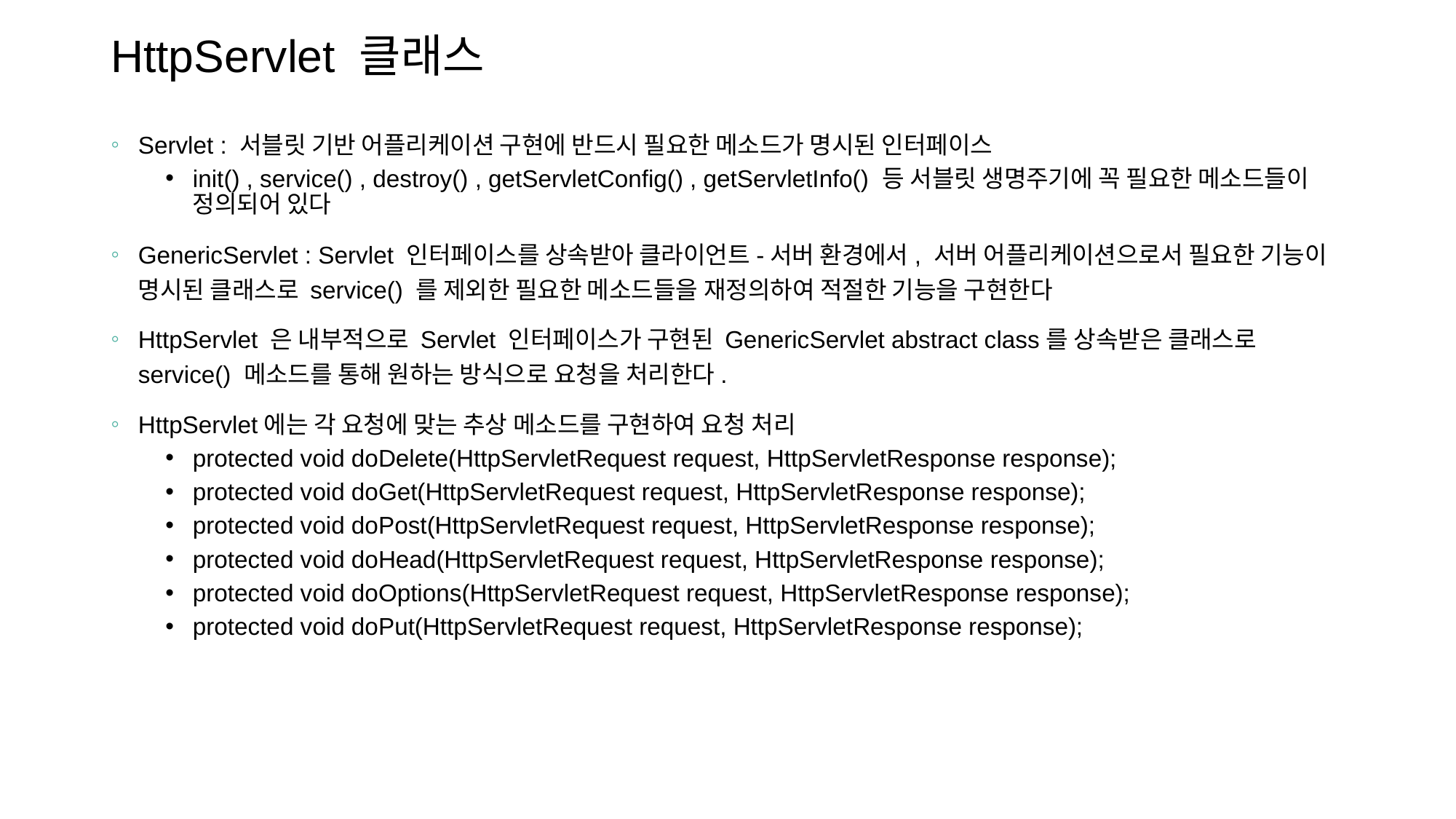

# HttpServlet 클래스
Servlet : 서블릿 기반 어플리케이션 구현에 반드시 필요한 메소드가 명시된 인터페이스
init() , service() , destroy() , getServletConfig() , getServletInfo() 등 서블릿 생명주기에 꼭 필요한 메소드들이 정의되어 있다
GenericServlet : Servlet 인터페이스를 상속받아 클라이언트-서버 환경에서, 서버 어플리케이션으로서 필요한 기능이 명시된 클래스로 service() 를 제외한 필요한 메소드들을 재정의하여 적절한 기능을 구현한다
HttpServlet 은 내부적으로 Servlet 인터페이스가 구현된 GenericServlet abstract class를 상속받은 클래스로 service() 메소드를 통해 원하는 방식으로 요청을 처리한다.
HttpServlet에는 각 요청에 맞는 추상 메소드를 구현하여 요청 처리
protected void doDelete(HttpServletRequest request, HttpServletResponse response);
protected void doGet(HttpServletRequest request, HttpServletResponse response);
protected void doPost(HttpServletRequest request, HttpServletResponse response);
protected void doHead(HttpServletRequest request, HttpServletResponse response);
protected void doOptions(HttpServletRequest request, HttpServletResponse response);
protected void doPut(HttpServletRequest request, HttpServletResponse response);